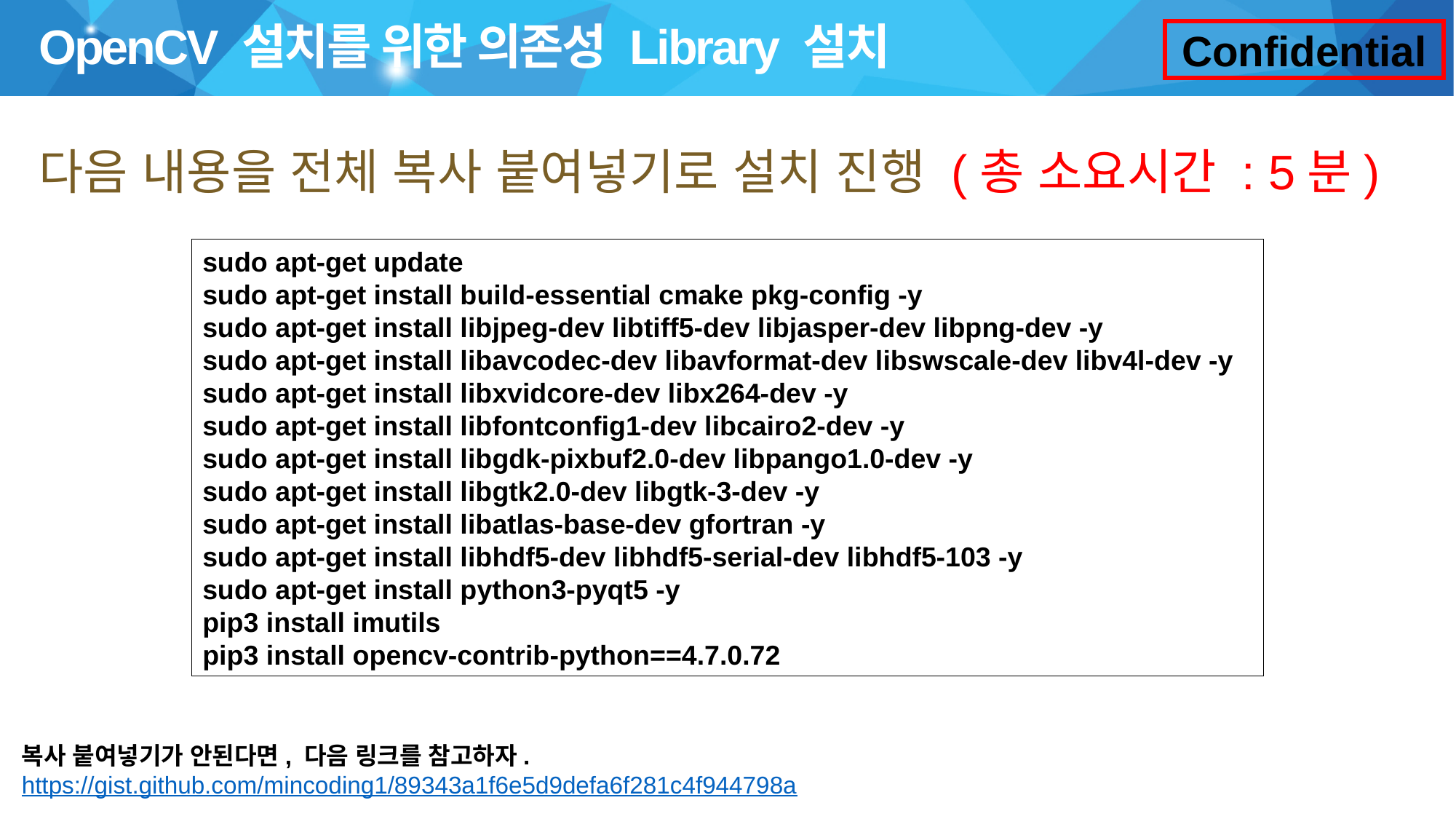

# OpenCV 설치를 위한 의존성 Library 설치
다음 내용을 전체 복사 붙여넣기로 설치 진행 (총 소요시간 : 5분)

sudo apt-get update
sudo apt-get install build-essential cmake pkg-config -y
sudo apt-get install libjpeg-dev libtiff5-dev libjasper-dev libpng-dev -y
sudo apt-get install libavcodec-dev libavformat-dev libswscale-dev libv4l-dev -y
sudo apt-get install libxvidcore-dev libx264-dev -y
sudo apt-get install libfontconfig1-dev libcairo2-dev -y
sudo apt-get install libgdk-pixbuf2.0-dev libpango1.0-dev -y
sudo apt-get install libgtk2.0-dev libgtk-3-dev -y
sudo apt-get install libatlas-base-dev gfortran -y
sudo apt-get install libhdf5-dev libhdf5-serial-dev libhdf5-103 -y
sudo apt-get install python3-pyqt5 -y
pip3 install imutils
pip3 install opencv-contrib-python==4.7.0.72
복사 붙여넣기가 안된다면, 다음 링크를 참고하자.
https://gist.github.com/mincoding1/89343a1f6e5d9defa6f281c4f944798a